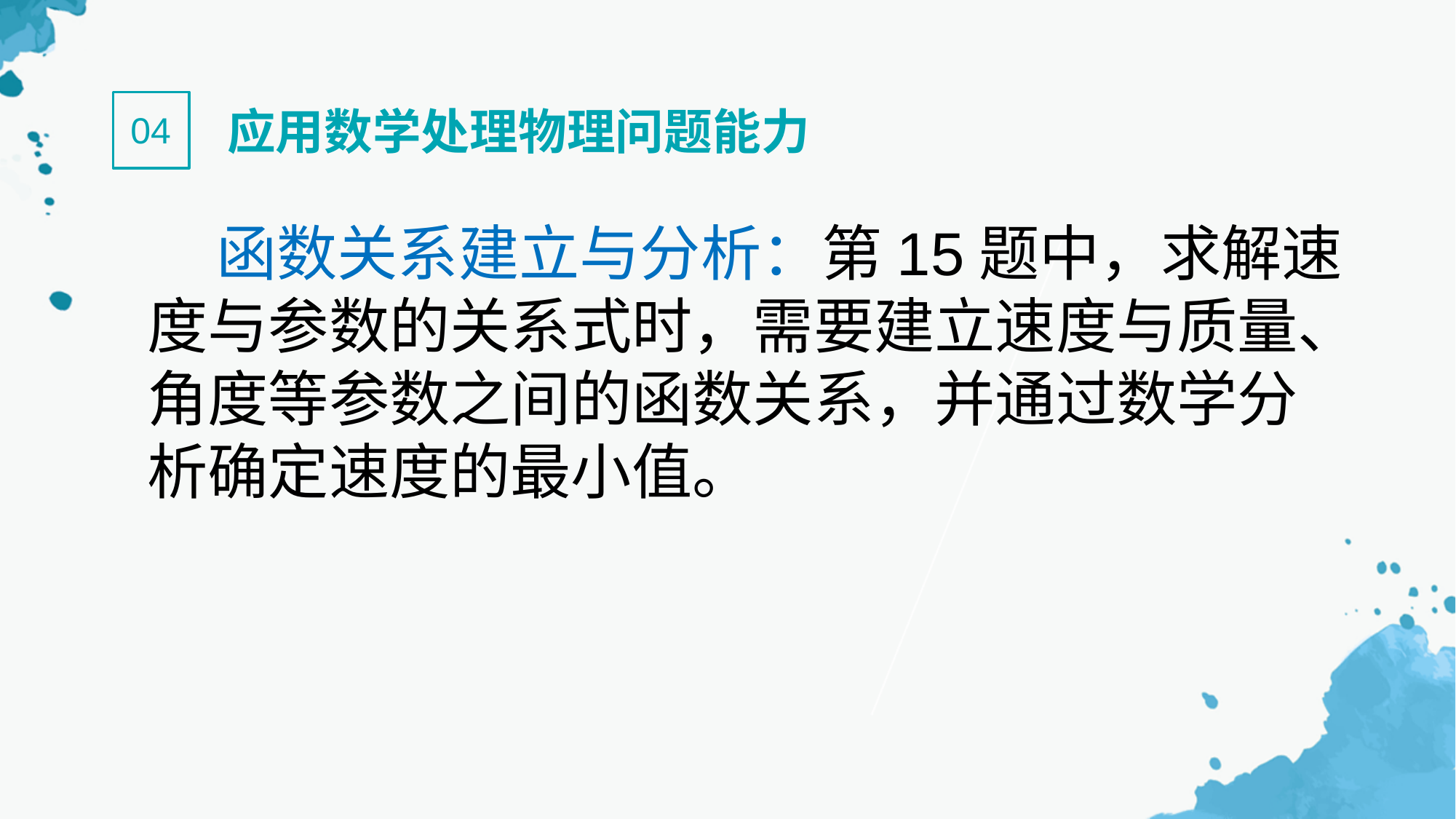

应用数学处理物理问题能力
04

    函数关系建立与分析：第15题中，求解速度与参数的关系式时，需要建立速度与质量、角度等参数之间的函数关系，并通过数学分析确定速度的最小值。